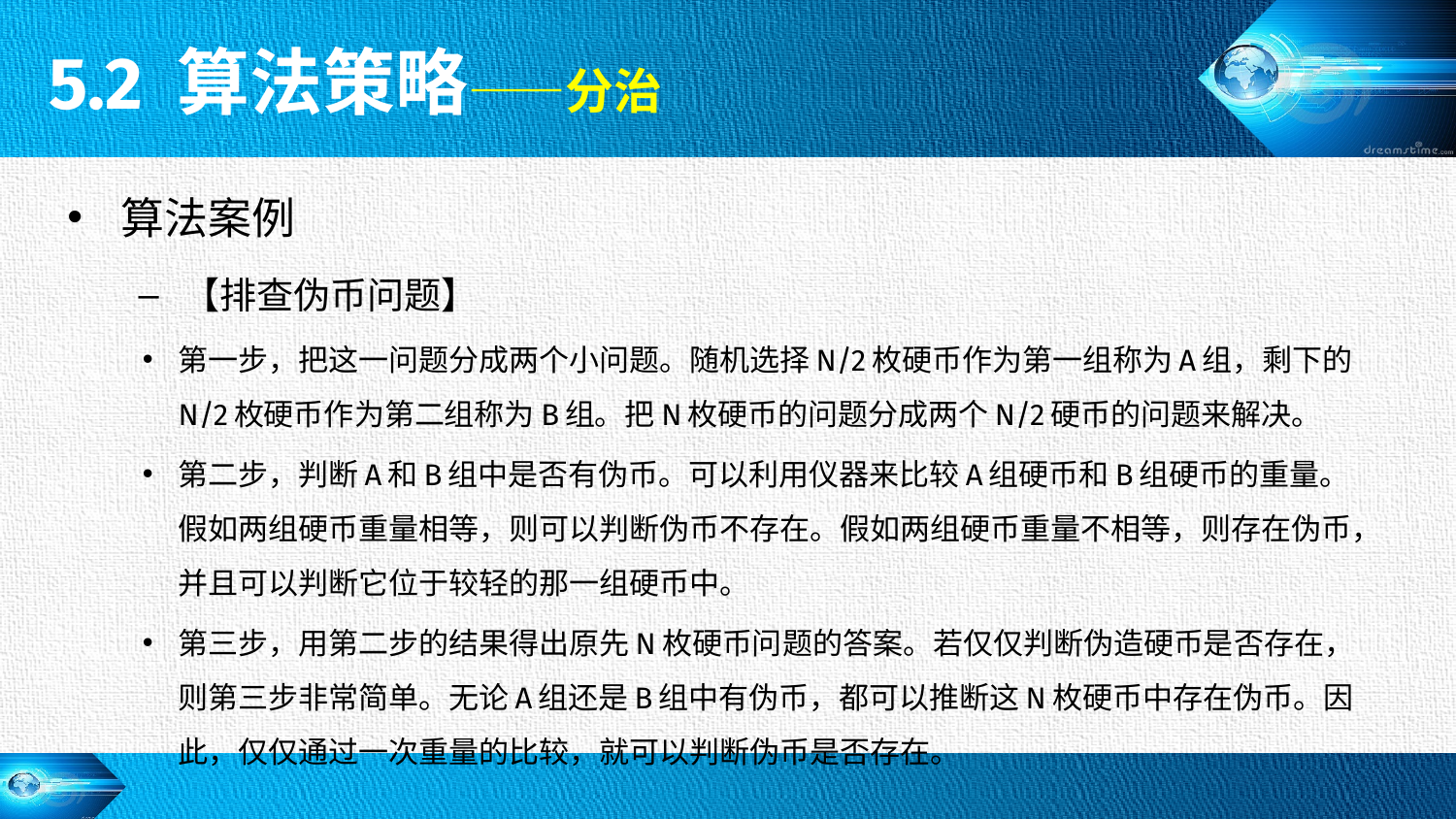

5.2 算法策略——分治
算法案例
【排查伪币问题】
第一步，把这一问题分成两个小问题。随机选择N/2枚硬币作为第一组称为A组，剩下的N/2枚硬币作为第二组称为B组。把N枚硬币的问题分成两个N/2硬币的问题来解决。
第二步，判断A和B组中是否有伪币。可以利用仪器来比较A组硬币和B组硬币的重量。假如两组硬币重量相等，则可以判断伪币不存在。假如两组硬币重量不相等，则存在伪币，并且可以判断它位于较轻的那一组硬币中。
第三步，用第二步的结果得出原先N枚硬币问题的答案。若仅仅判断伪造硬币是否存在，则第三步非常简单。无论A组还是B组中有伪币，都可以推断这N枚硬币中存在伪币。因此，仅仅通过一次重量的比较，就可以判断伪币是否存在。